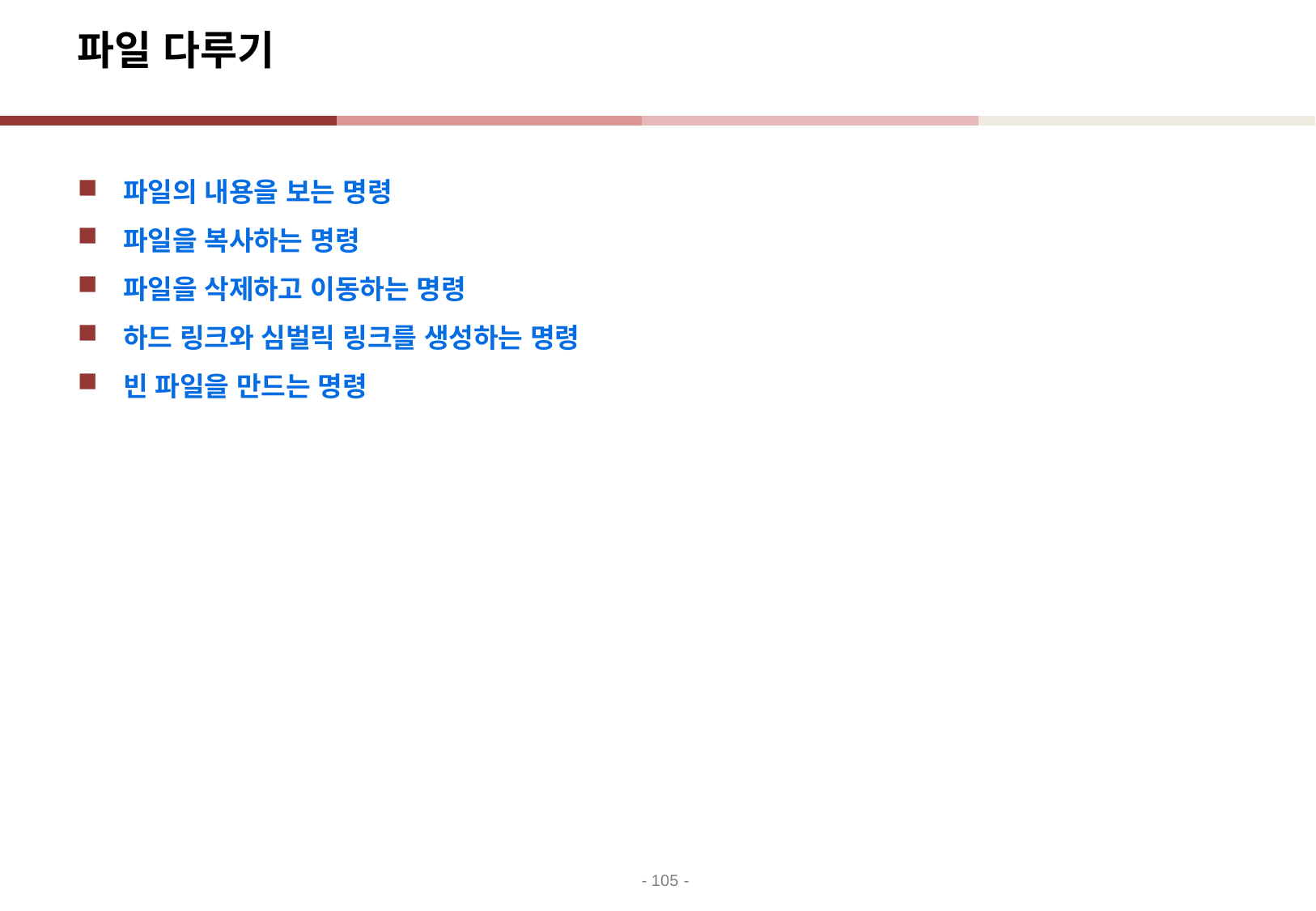

# 파일 다루기
파일의 내용을 보는 명령
파일을 복사하는 명령
파일을 삭제하고 이동하는 명령
하드 링크와 심벌릭 링크를 생성하는 명령
빈 파일을 만드는 명령

- 105 -